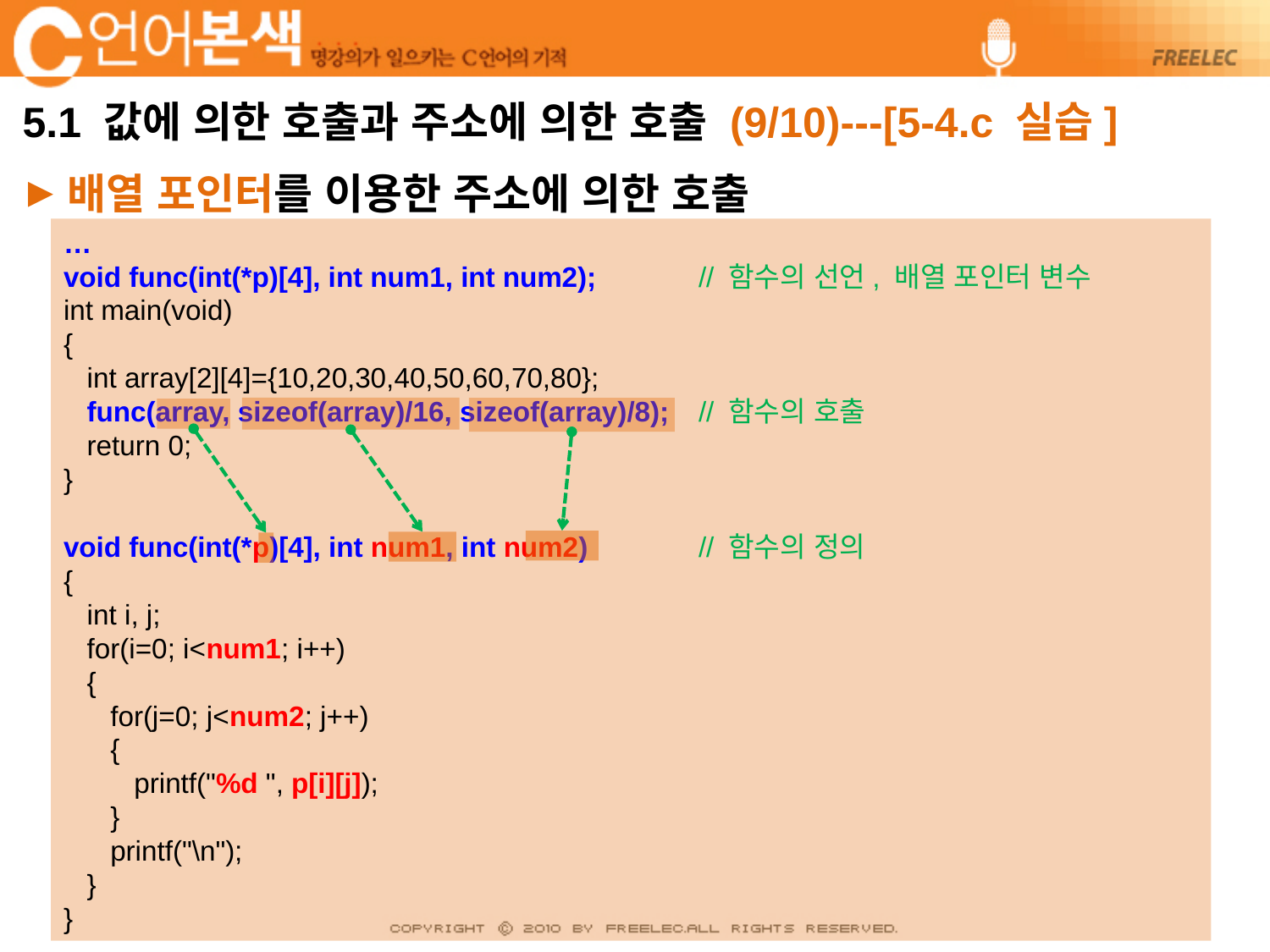

# 5.1 값에 의한 호출과 주소에 의한 호출 (9/10)---[5-4.c 실습]
배열 포인터를 이용한 주소에 의한 호출
…
void func(int(*p)[4], int num1, int num2);	// 함수의 선언, 배열 포인터 변수
int main(void)
{
   int array[2][4]={10,20,30,40,50,60,70,80};
   func(array, sizeof(array)/16, sizeof(array)/8);	// 함수의 호출
   return 0;
}

void func(int(*p)[4], int num1, int num2)	// 함수의 정의
{
   int i, j;
   for(i=0; i<num1; i++)
   {
      for(j=0; j<num2; j++)
      {
         printf("%d ", p[i][j]);
      }
      printf("\n");
   }
}